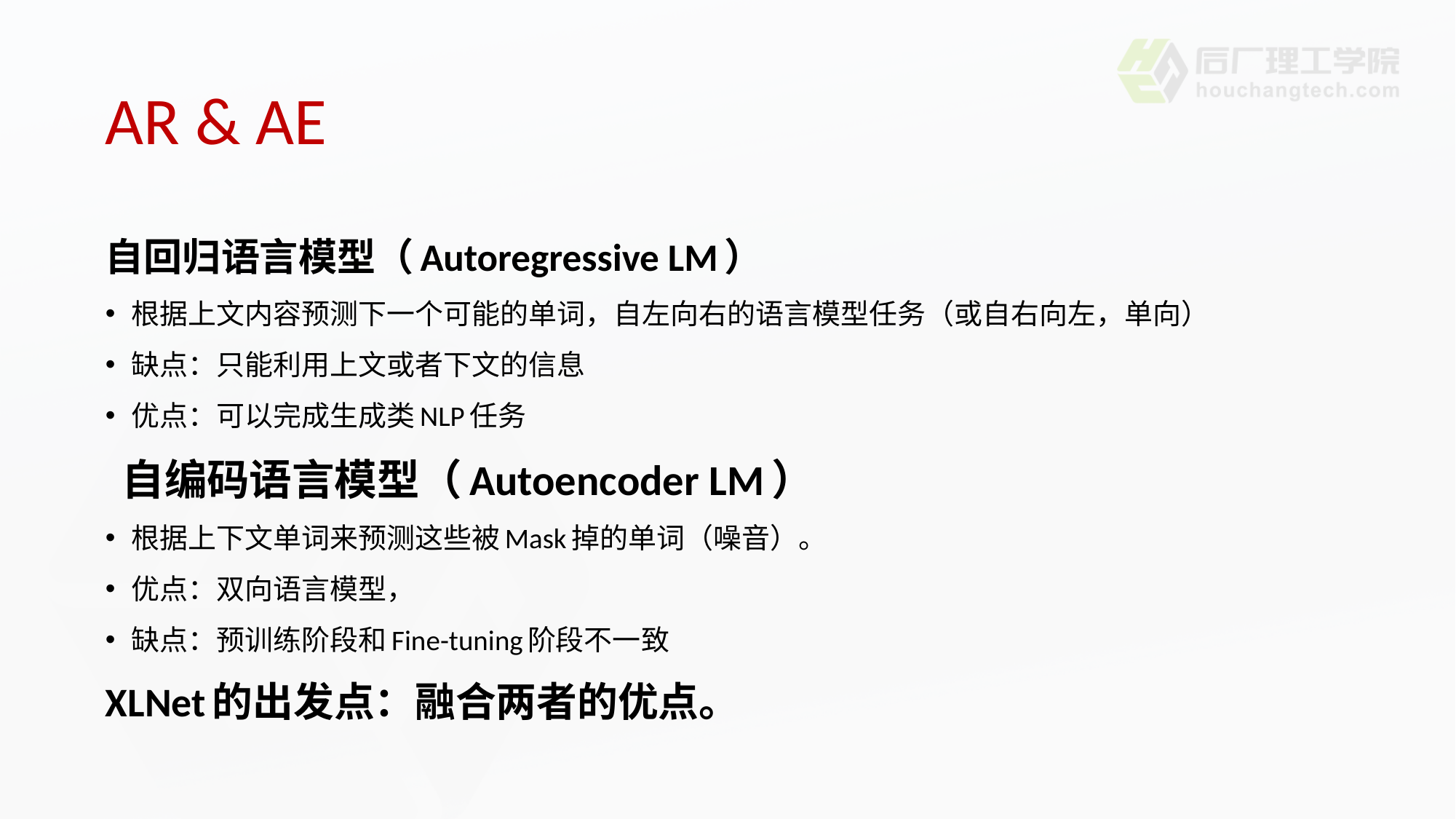

# AR & AE
自回归语言模型（Autoregressive LM）
根据上文内容预测下一个可能的单词，自左向右的语言模型任务（或自右向左，单向）
缺点：只能利用上文或者下文的信息
优点：可以完成生成类NLP任务
 自编码语言模型（Autoencoder LM）
根据上下文单词来预测这些被Mask掉的单词（噪音）。
优点：双向语言模型，
缺点：预训练阶段和Fine-tuning阶段不一致
XLNet的出发点：融合两者的优点。